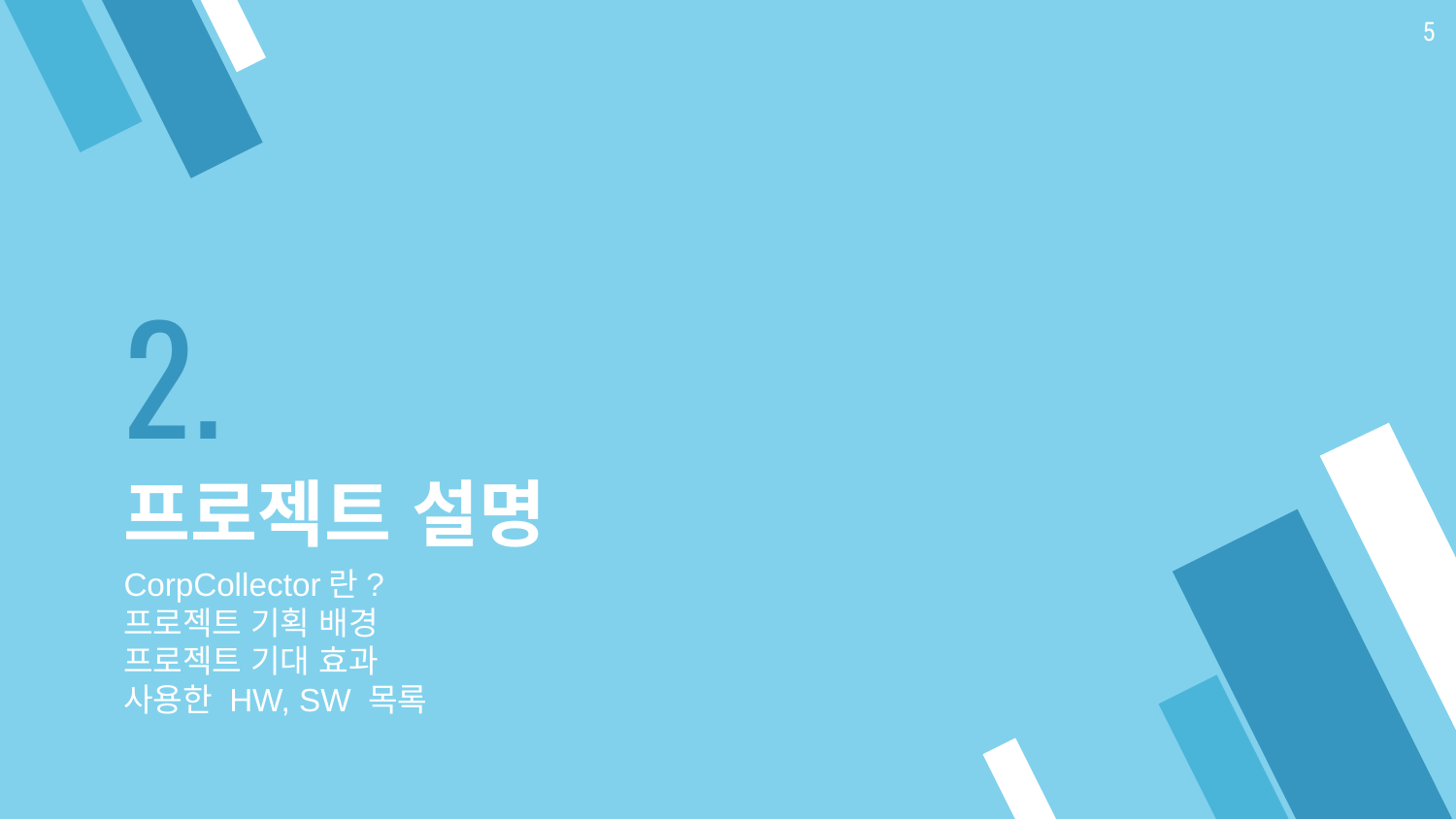

5
# 2.
프로젝트 설명
CorpCollector란?
프로젝트 기획 배경
프로젝트 기대 효과
사용한 HW, SW 목록